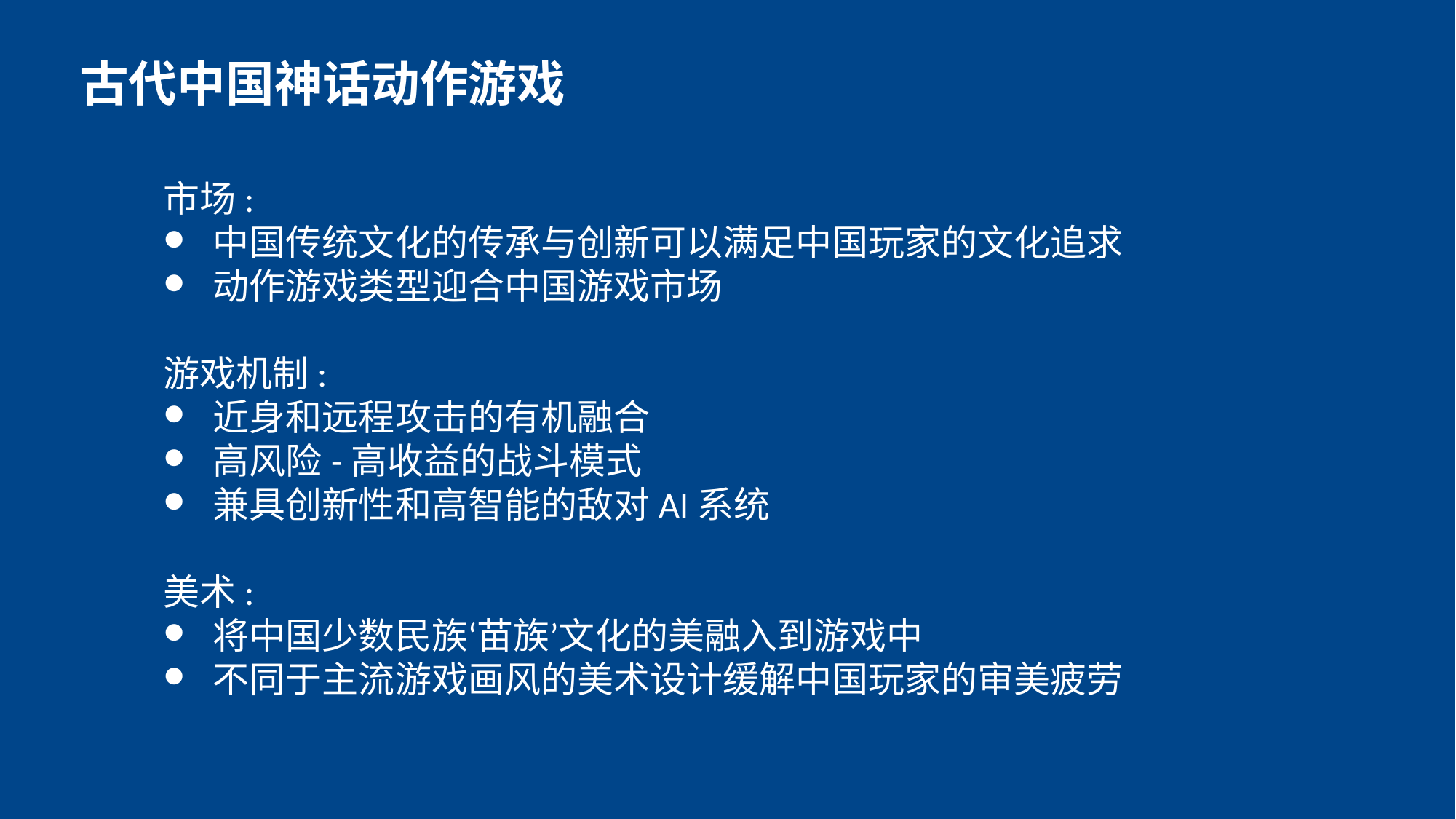

古代中国神话动作游戏
市场:
中国传统文化的传承与创新可以满足中国玩家的文化追求
动作游戏类型迎合中国游戏市场

游戏机制:
近身和远程攻击的有机融合
高风险-高收益的战斗模式
兼具创新性和高智能的敌对AI系统

美术:
将中国少数民族‘苗族’文化的美融入到游戏中
不同于主流游戏画风的美术设计缓解中国玩家的审美疲劳